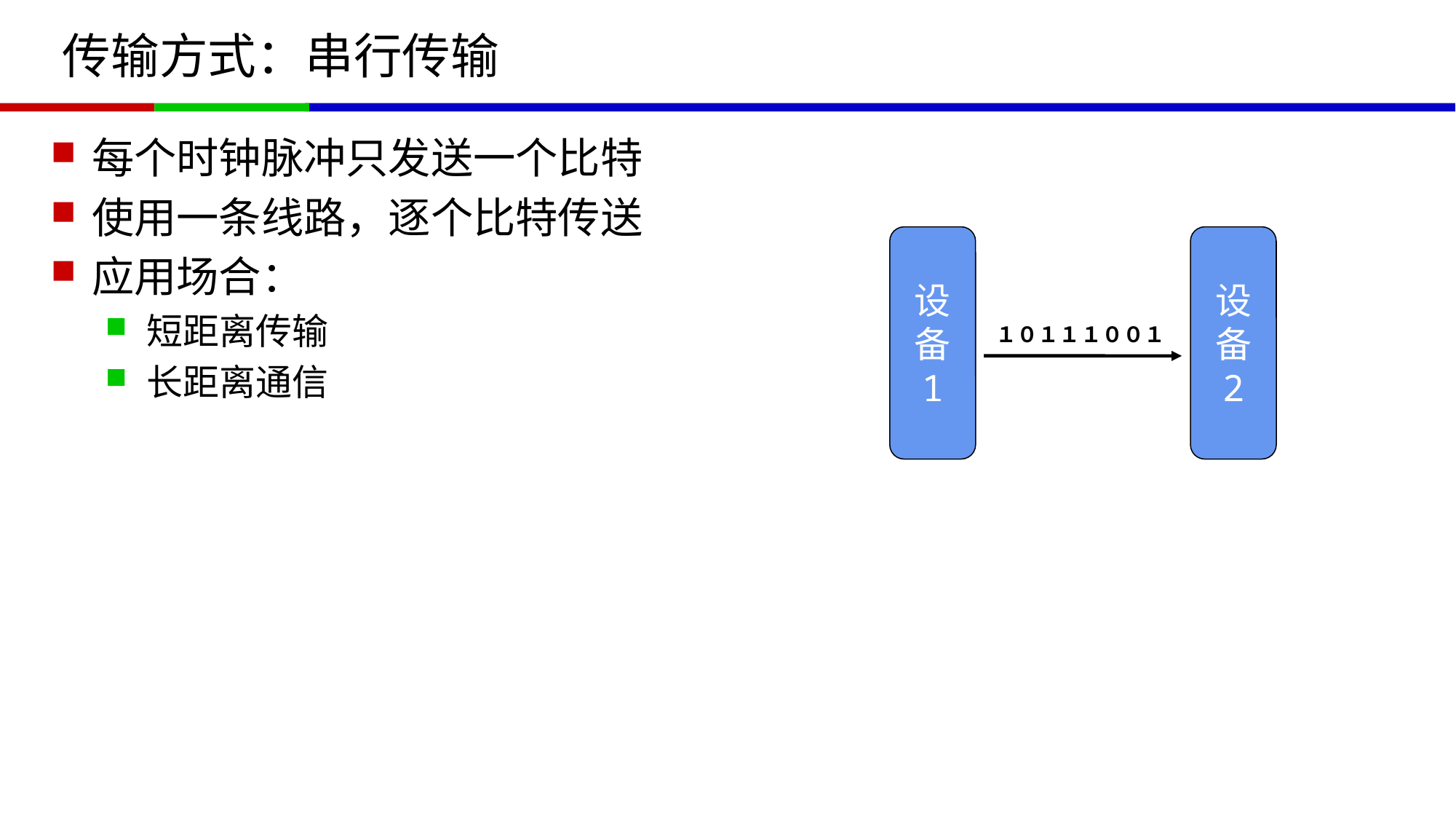

# 传输方式：串行传输
每个时钟脉冲只发送一个比特
使用一条线路，逐个比特传送
应用场合：
短距离传输
长距离通信

设
备
1
设
备
2
１０１１１００１

30